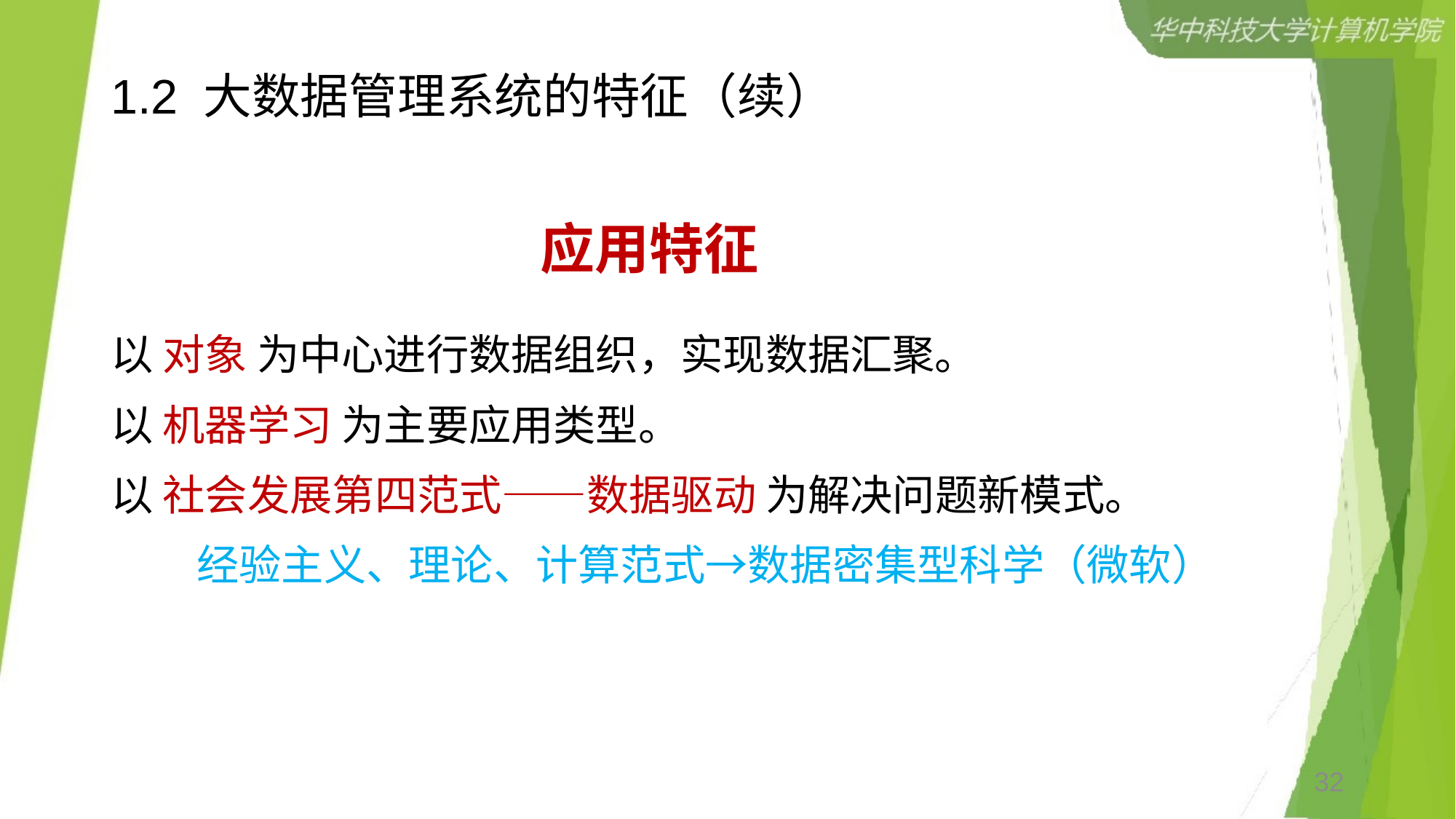

# 1.2 大数据管理系统的特征（续）
应用特征
以 对象 为中心进行数据组织，实现数据汇聚。
以 机器学习 为主要应用类型。
以 社会发展第四范式——数据驱动 为解决问题新模式。
        经验主义、理论、计算范式→数据密集型科学（微软）
32